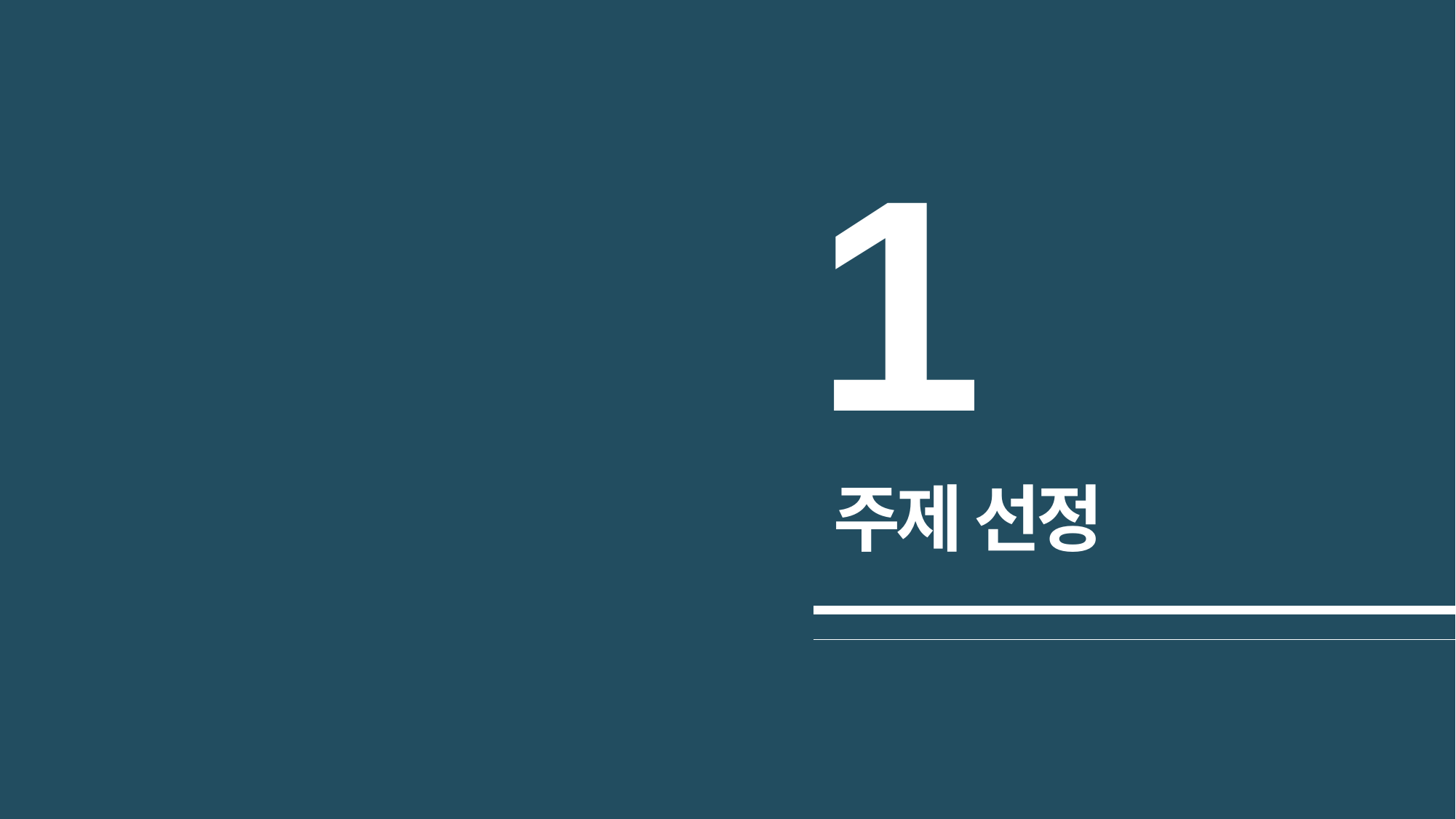

1
주제 선정
|  |
| --- |